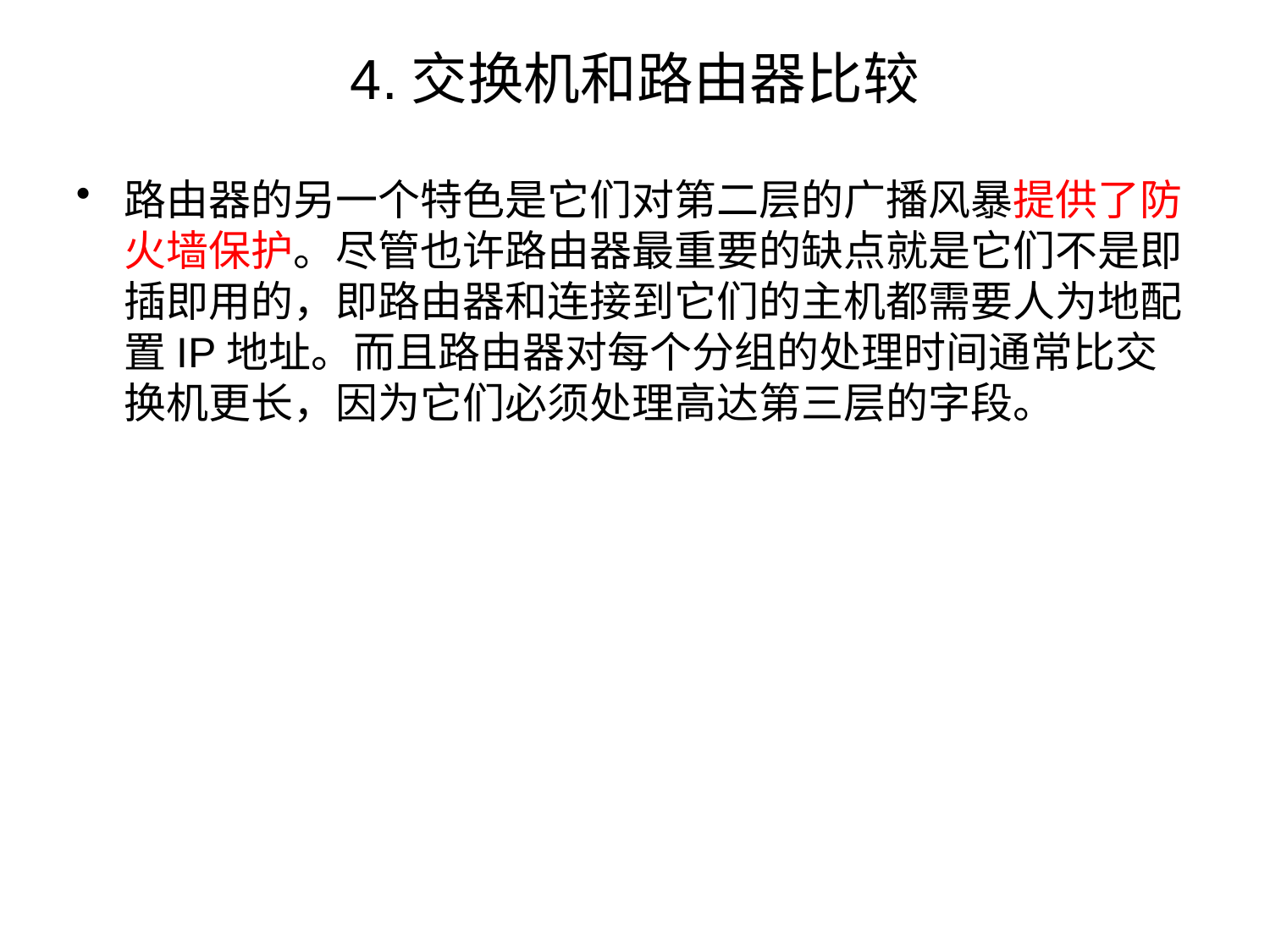

# 4.交换机和路由器比较
路由器的另一个特色是它们对第二层的广播风暴提供了防火墙保护。尽管也许路由器最重要的缺点就是它们不是即插即用的，即路由器和连接到它们的主机都需要人为地配置IP地址。而且路由器对每个分组的处理时间通常比交换机更长，因为它们必须处理高达第三层的字段。